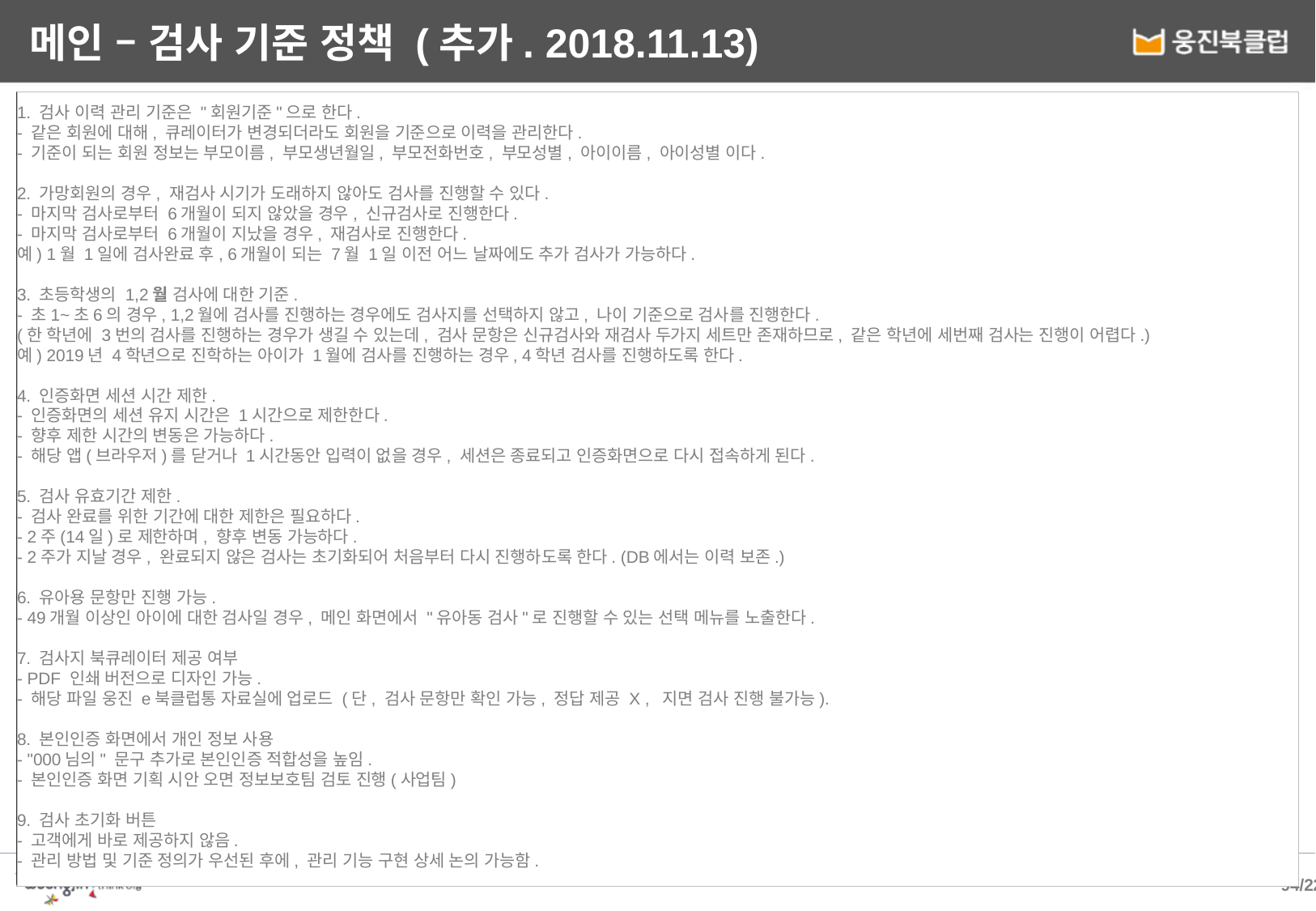

# 메인 – 검사 기준 정책 (추가. 2018.11.13)
1. 검사 이력 관리 기준은 "회원기준"으로 한다.
- 같은 회원에 대해, 큐레이터가 변경되더라도 회원을 기준으로 이력을 관리한다.
- 기준이 되는 회원 정보는 부모이름, 부모생년월일, 부모전화번호, 부모성별, 아이이름, 아이성별 이다.
​
2. 가망회원의 경우, 재검사 시기가 도래하지 않아도 검사를 진행할 수 있다.
- 마지막 검사로부터 6개월이 되지 않았을 경우, 신규검사로 진행한다.
- 마지막 검사로부터 6개월이 지났을 경우, 재검사로 진행한다.
예) 1월 1일에 검사완료 후, 6개월이 되는 7월 1일 이전 어느 날짜에도 추가 검사가 가능하다.
​
3. 초등학생의 1,2월 검사에 대한 기준.
- 초1~초6의 경우, 1,2월에 검사를 진행하는 경우에도 검사지를 선택하지 않고, 나이 기준으로 검사를 진행한다.
(한 학년에 3번의 검사를 진행하는 경우가 생길 수 있는데, 검사 문항은 신규검사와 재검사 두가지 세트만 존재하므로, 같은 학년에 세번째 검사는 진행이 어렵다.)
예) 2019년 4학년으로 진학하는 아이가 1월에 검사를 진행하는 경우, 4학년 검사를 진행하도록 한다.
​
4. 인증화면 세션 시간 제한.
- 인증화면의 세션 유지 시간은 1시간으로 제한한다.
- 향후 제한 시간의 변동은 가능하다.
- 해당 앱(브라우저)를 닫거나 1시간동안 입력이 없을 경우, 세션은 종료되고 인증화면으로 다시 접속하게 된다.
​
5. 검사 유효기간 제한.
- 검사 완료를 위한 기간에 대한 제한은 필요하다.
- 2주(14일)로 제한하며, 향후 변동 가능하다.
- 2주가 지날 경우, 완료되지 않은 검사는 초기화되어 처음부터 다시 진행하도록 한다. (DB에서는 이력 보존.)
​
6. 유아용 문항만 진행 가능.
- 49개월 이상인 아이에 대한 검사일 경우, 메인 화면에서 "유아동 검사"로 진행할 수 있는 선택 메뉴를 노출한다.
​
7. 검사지 북큐레이터 제공 여부
- PDF 인쇄 버전으로 디자인 가능.
- 해당 파일 웅진 e북클럽통 자료실에 업로드 (단, 검사 문항만 확인 가능, 정답 제공 X ,  지면 검사 진행 불가능).
​
8. 본인인증 화면에서 개인 정보 사용
- "000님의" 문구 추가로 본인인증 적합성을 높임.​
- 본인인증 화면 기획 시안 오면 정보보호팀 검토 진행(사업팀)
​
9. 검사 초기화 버튼
- 고객에게 바로 제공하지 않음.
- 관리 방법 및 기준 정의가 우선된 후에, 관리 기능 구현 상세 논의 가능함.